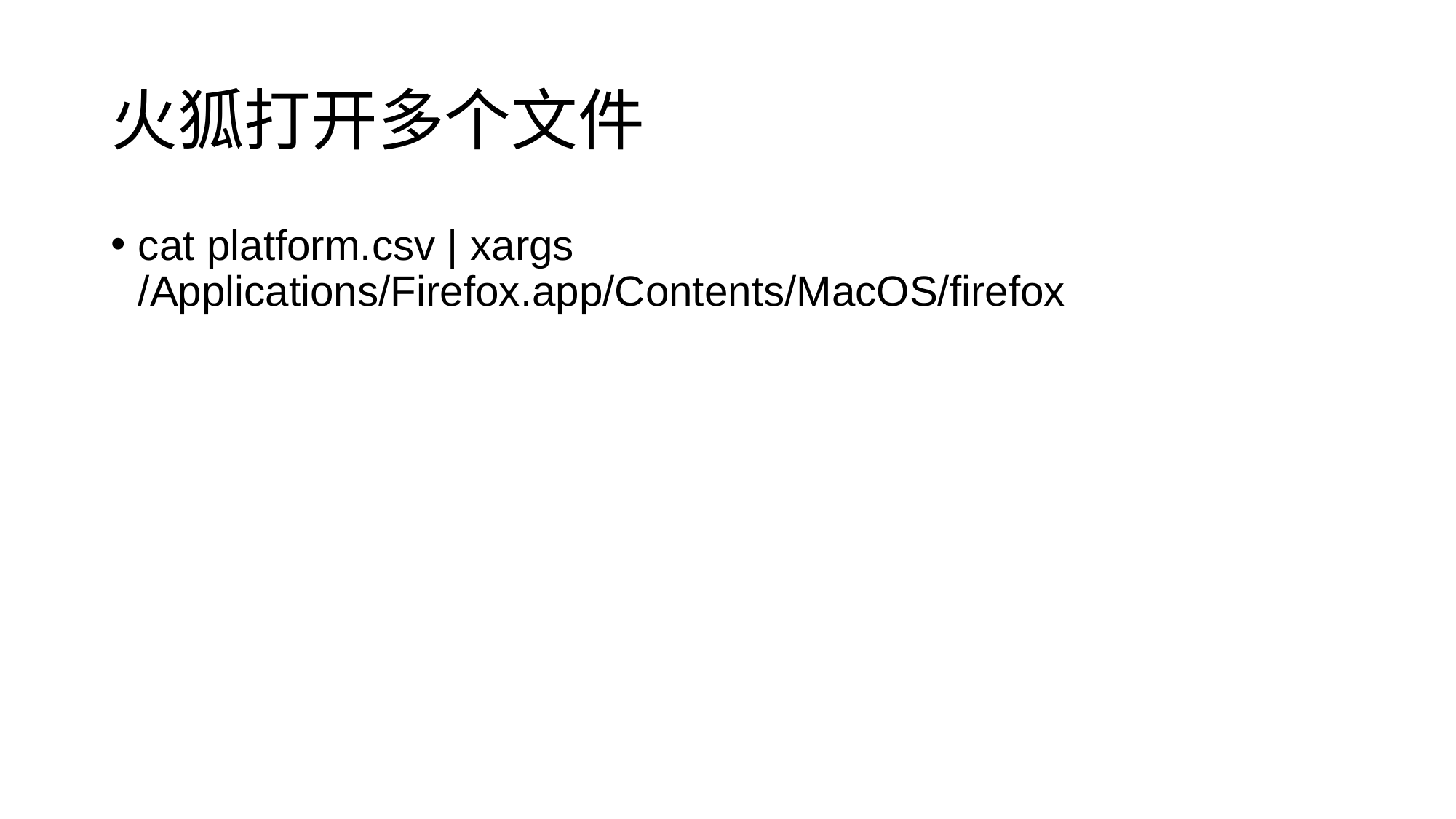

# 火狐打开多个文件
cat platform.csv | xargs /Applications/Firefox.app/Contents/MacOS/firefox